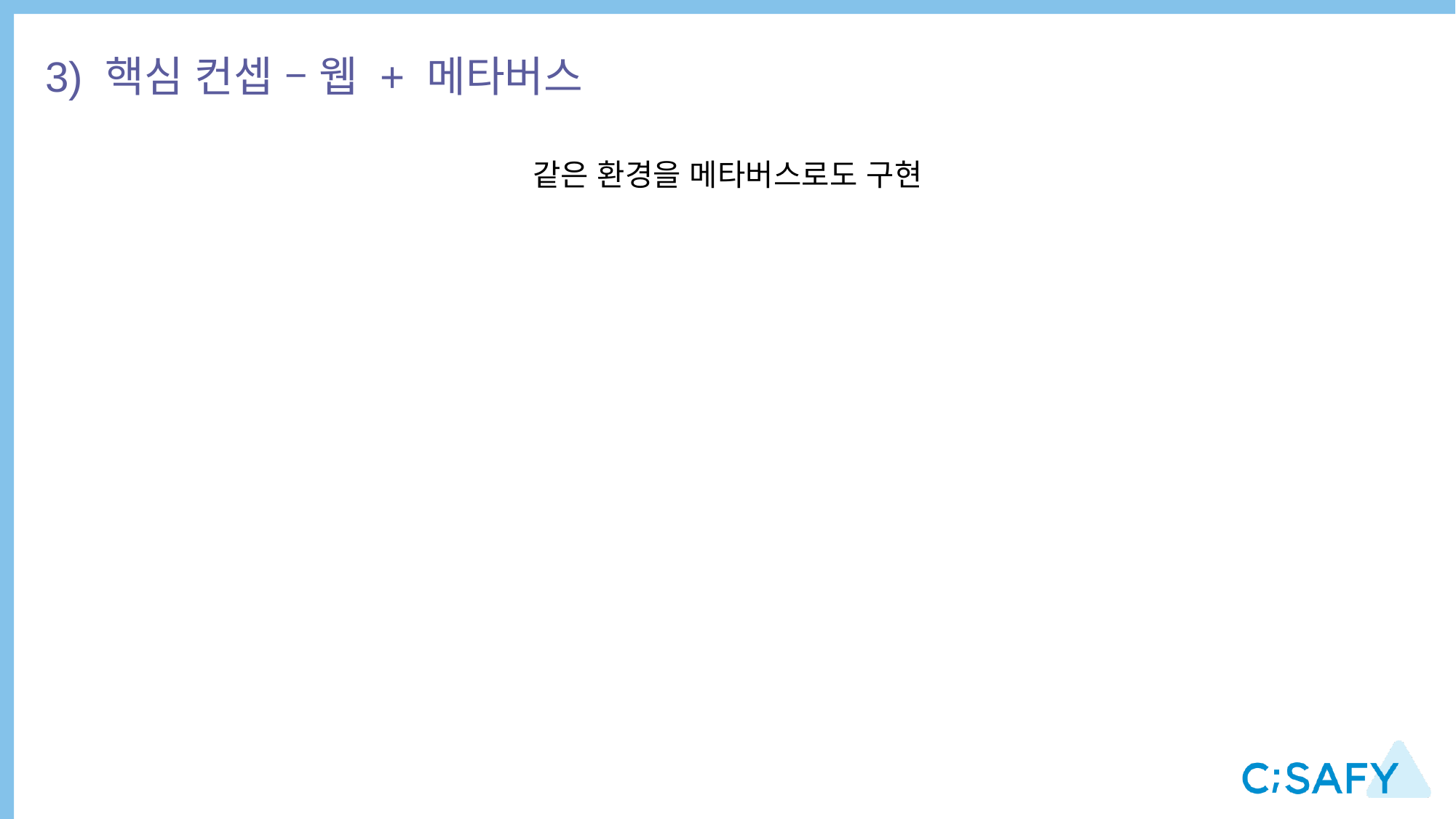

3) 핵심 컨셉 – 웹 + 메타버스
같은 환경을 메타버스로도 구현